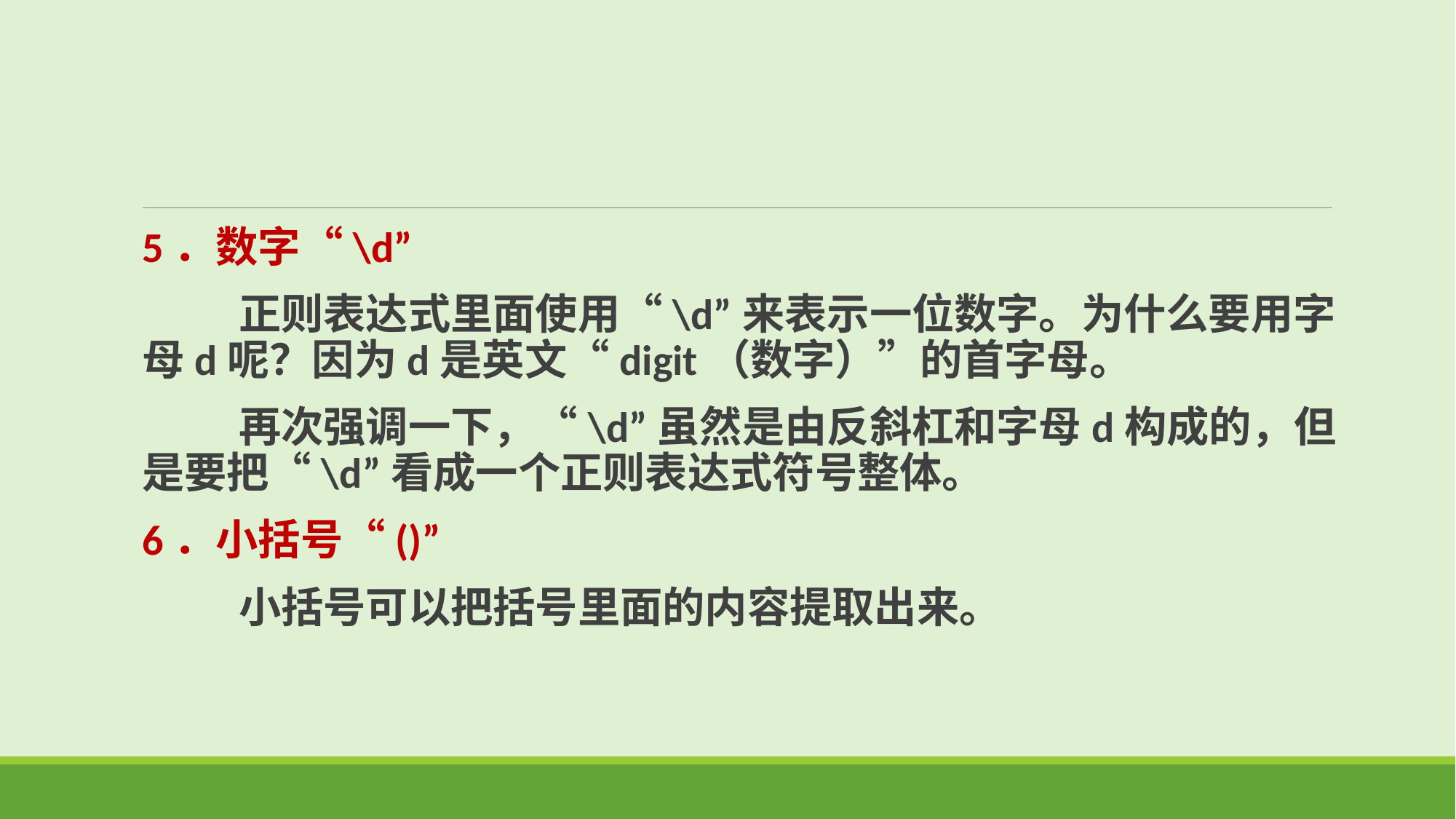

5．数字“\d”
         正则表达式里面使用“\d”来表示一位数字。为什么要用字母d呢？因为d是英文“digit（数字）”的首字母。
         再次强调一下，“\d”虽然是由反斜杠和字母d构成的，但是要把“\d”看成一个正则表达式符号整体。
6．小括号“()”
         小括号可以把括号里面的内容提取出来。